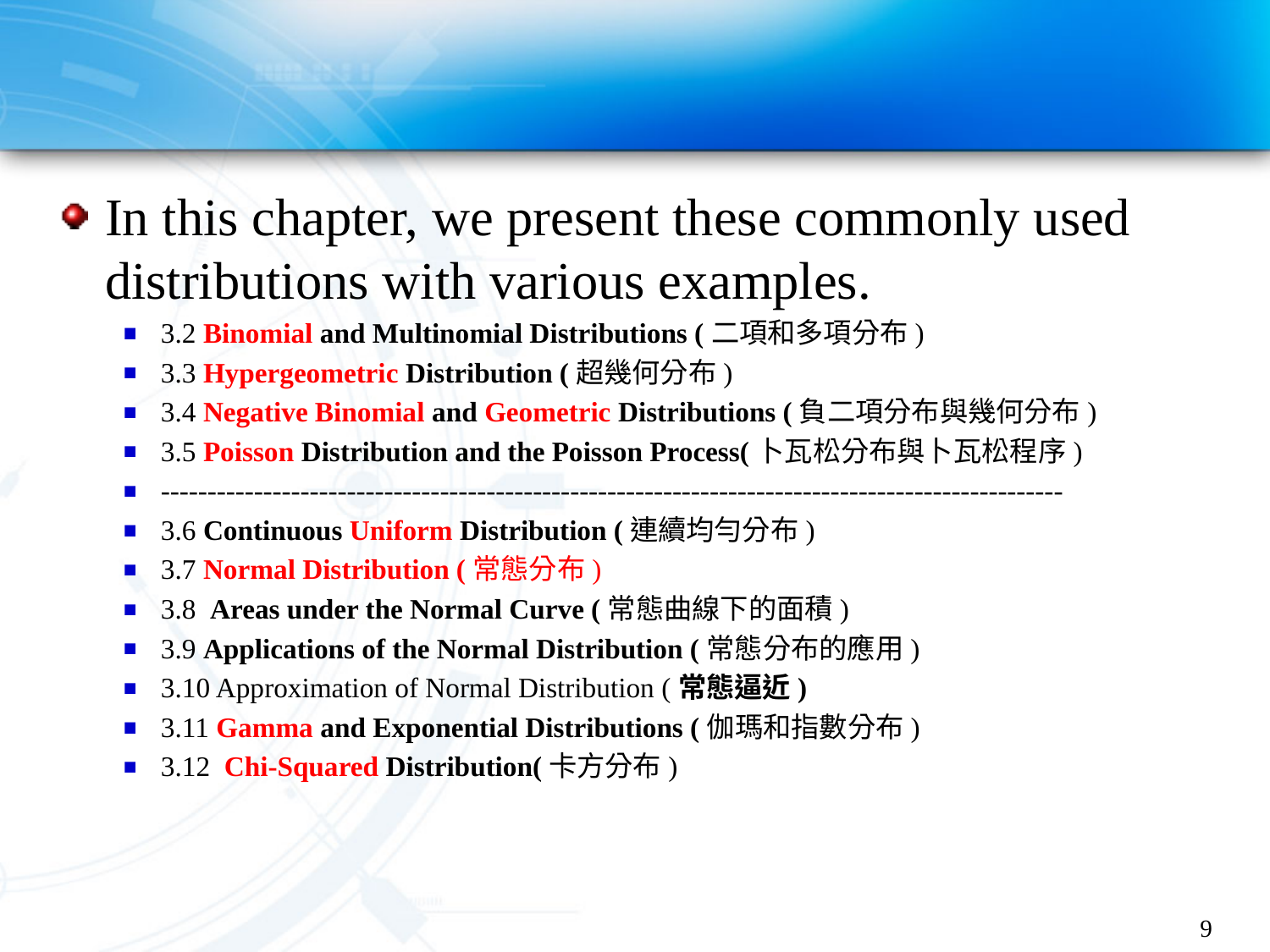

#
In this chapter, we present these commonly used distributions with various examples.
3.2 Binomial and Multinomial Distributions (二項和多項分布)
3.3 Hypergeometric Distribution (超幾何分布)
3.4 Negative Binomial and Geometric Distributions (負二項分布與幾何分布)
3.5 Poisson Distribution and the Poisson Process(卜瓦松分布與卜瓦松程序)
-------------------------------------------------------------------------------------------------
3.6 Continuous Uniform Distribution (連續均勻分布)
3.7 Normal Distribution (常態分布)
3.8  Areas under the Normal Curve (常態曲線下的面積)
3.9 Applications of the Normal Distribution (常態分布的應用)
3.10 Approximation of Normal Distribution (常態逼近)
3.11 Gamma and Exponential Distributions (伽瑪和指數分布)
3.12  Chi-Squared Distribution(卡方分布)
9